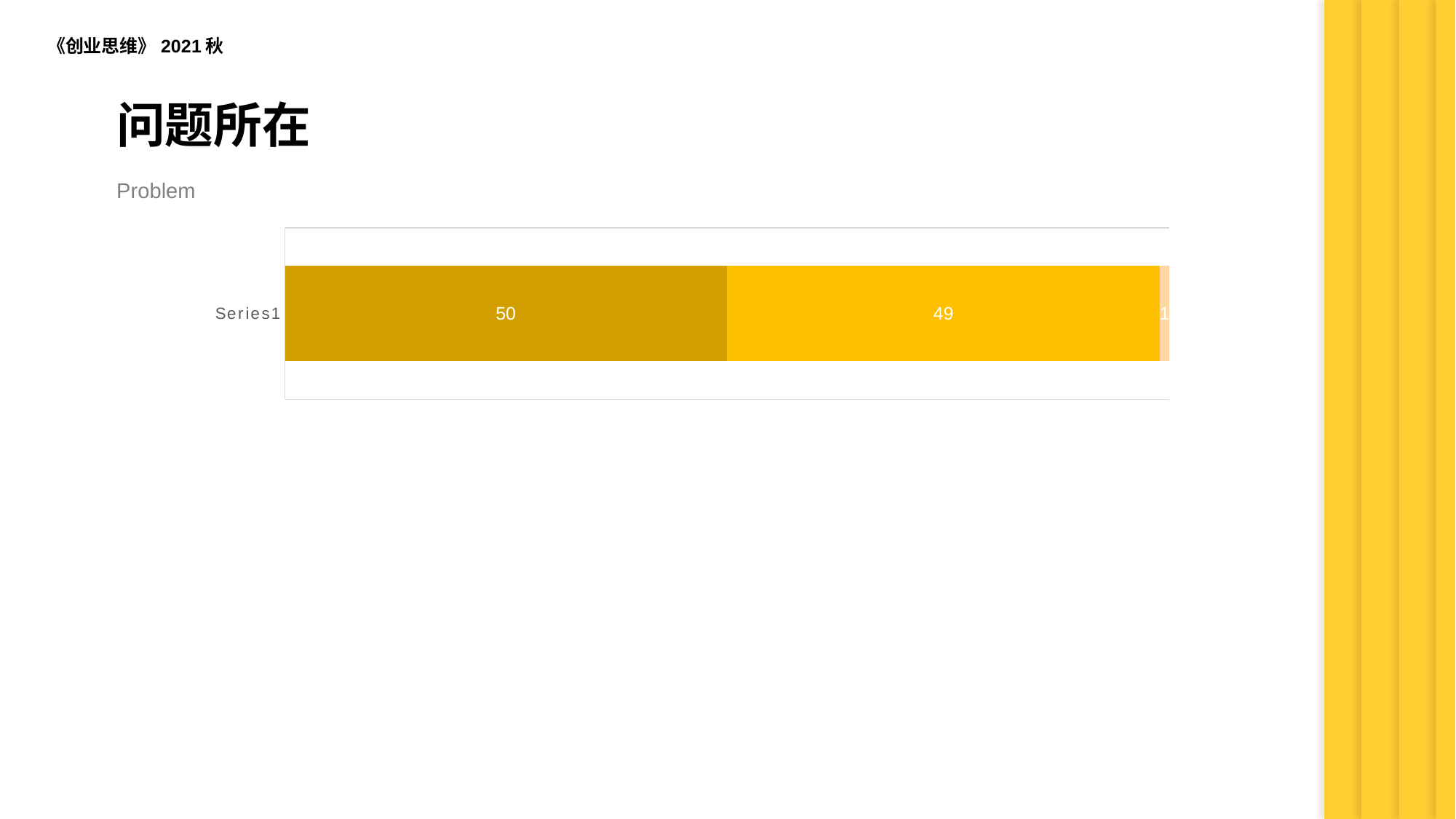

《创业思维》2021秋
问题所在
Problem

### Chart

| Category | 數列 1 | 數列 2 | 數列 3 |
|---|---|---|---|
|  | 50.0 | 49.0 | 1.0 |